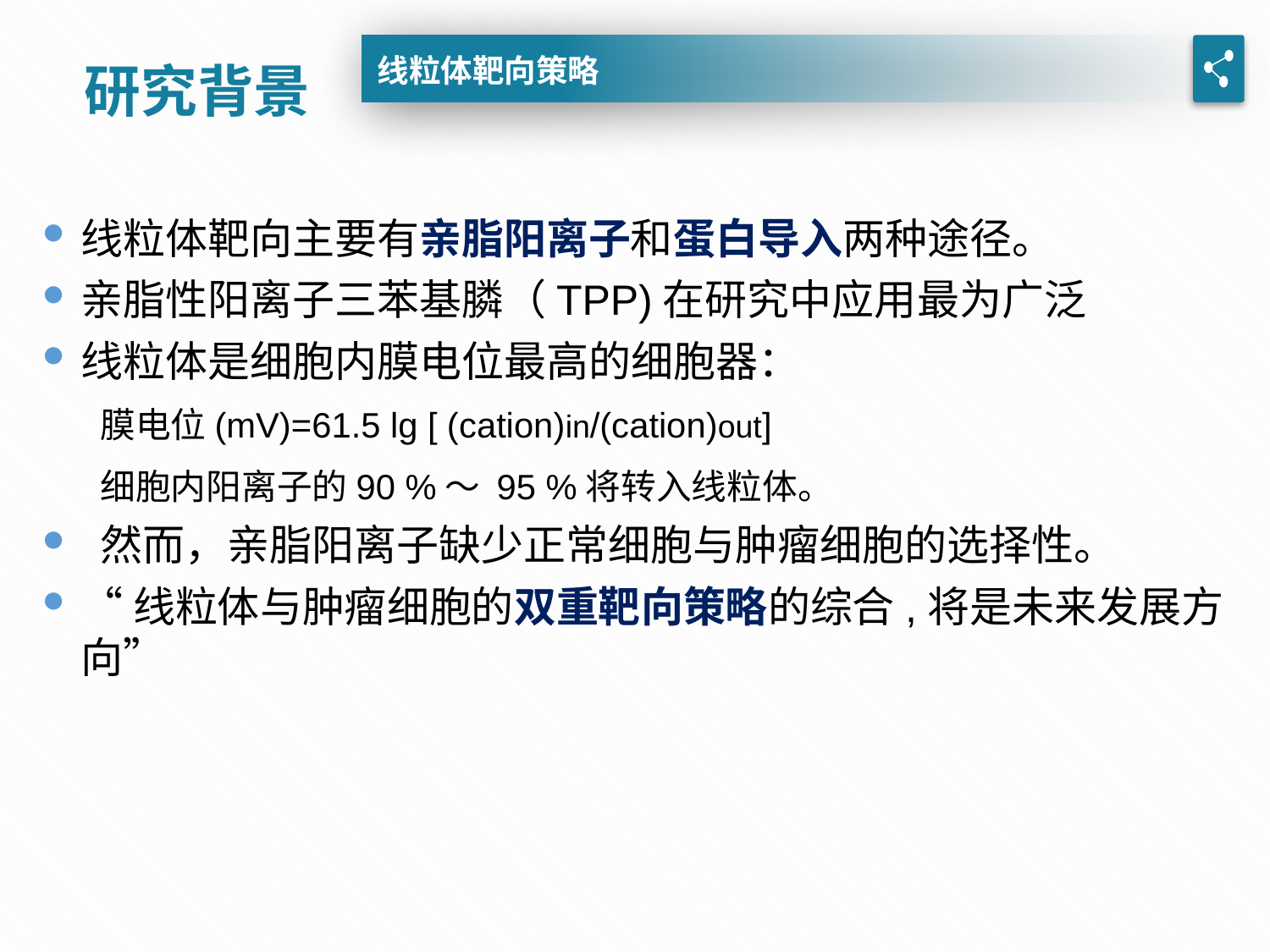

研究背景

线粒体靶向策略

线粒体靶向主要有亲脂阳离子和蛋白导入两种途径。
亲脂性阳离子三苯基膦（TPP)在研究中应用最为广泛
线粒体是细胞内膜电位最高的细胞器：
     膜电位(mV)=61.5 lg [ (cation)in/(cation)out]
     细胞内阳离子的90 %～ 95 %将转入线粒体。
 然而，亲脂阳离子缺少正常细胞与肿瘤细胞的选择性。
“线粒体与肿瘤细胞的双重靶向策略的综合,将是未来发展方向”